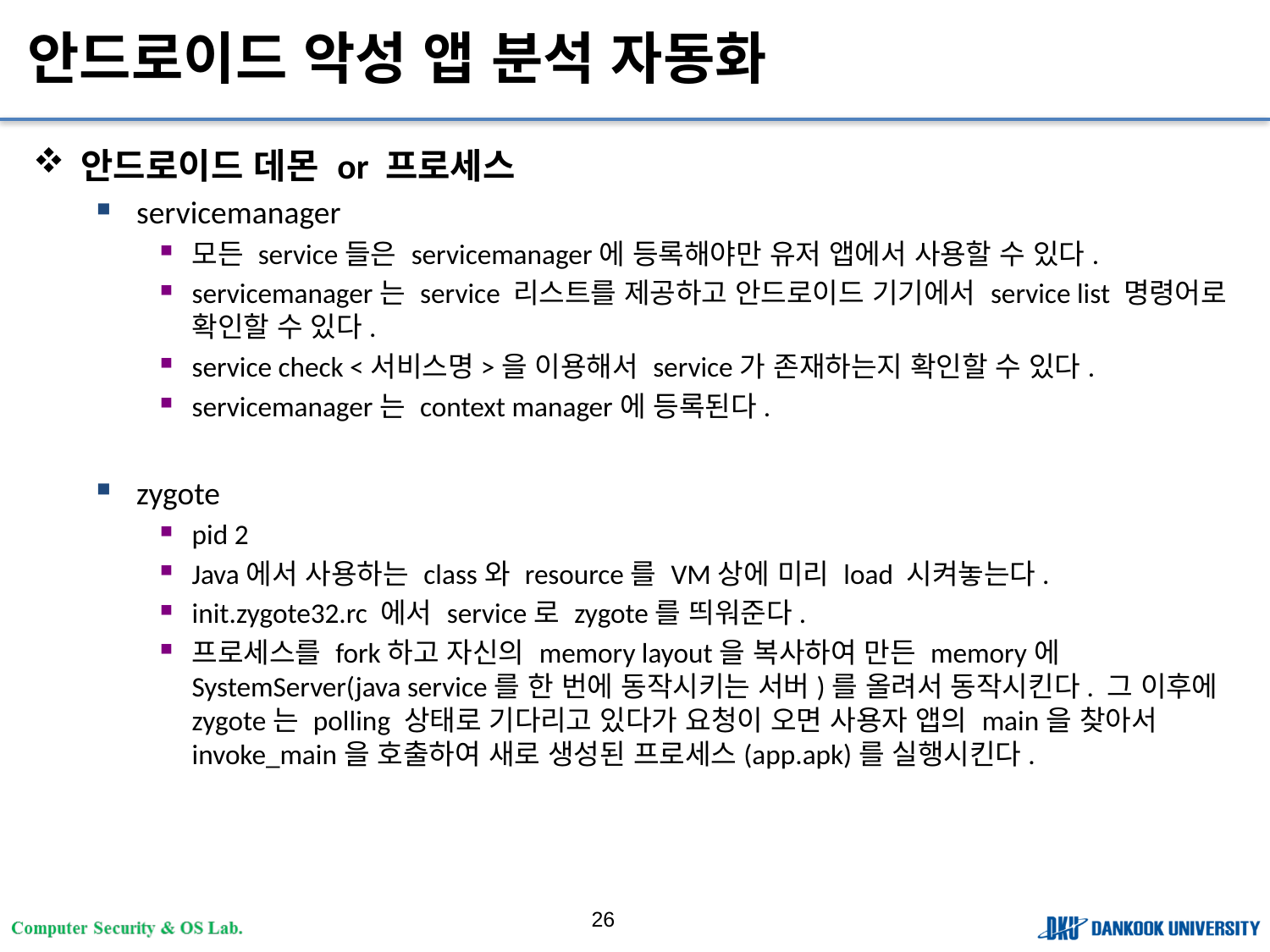

# 안드로이드 악성 앱 분석 자동화
안드로이드 데몬 or 프로세스
servicemanager
모든 service들은 servicemanager에 등록해야만 유저 앱에서 사용할 수 있다.
servicemanager는 service 리스트를 제공하고 안드로이드 기기에서 service list 명령어로 확인할 수 있다.
service check <서비스명>을 이용해서 service가 존재하는지 확인할 수 있다.
servicemanager는 context manager에 등록된다.

zygote
pid 2
Java에서 사용하는 class와 resource를 VM상에 미리 load 시켜놓는다.
init.zygote32.rc 에서 service로 zygote를 띄워준다.
프로세스를 fork하고 자신의 memory layout을 복사하여 만든 memory에 SystemServer(java service를 한 번에 동작시키는 서버)를 올려서 동작시킨다. 그 이후에 zygote는 polling 상태로 기다리고 있다가 요청이 오면 사용자 앱의 main을 찾아서 invoke_main을 호출하여 새로 생성된 프로세스(app.apk)를 실행시킨다.

26